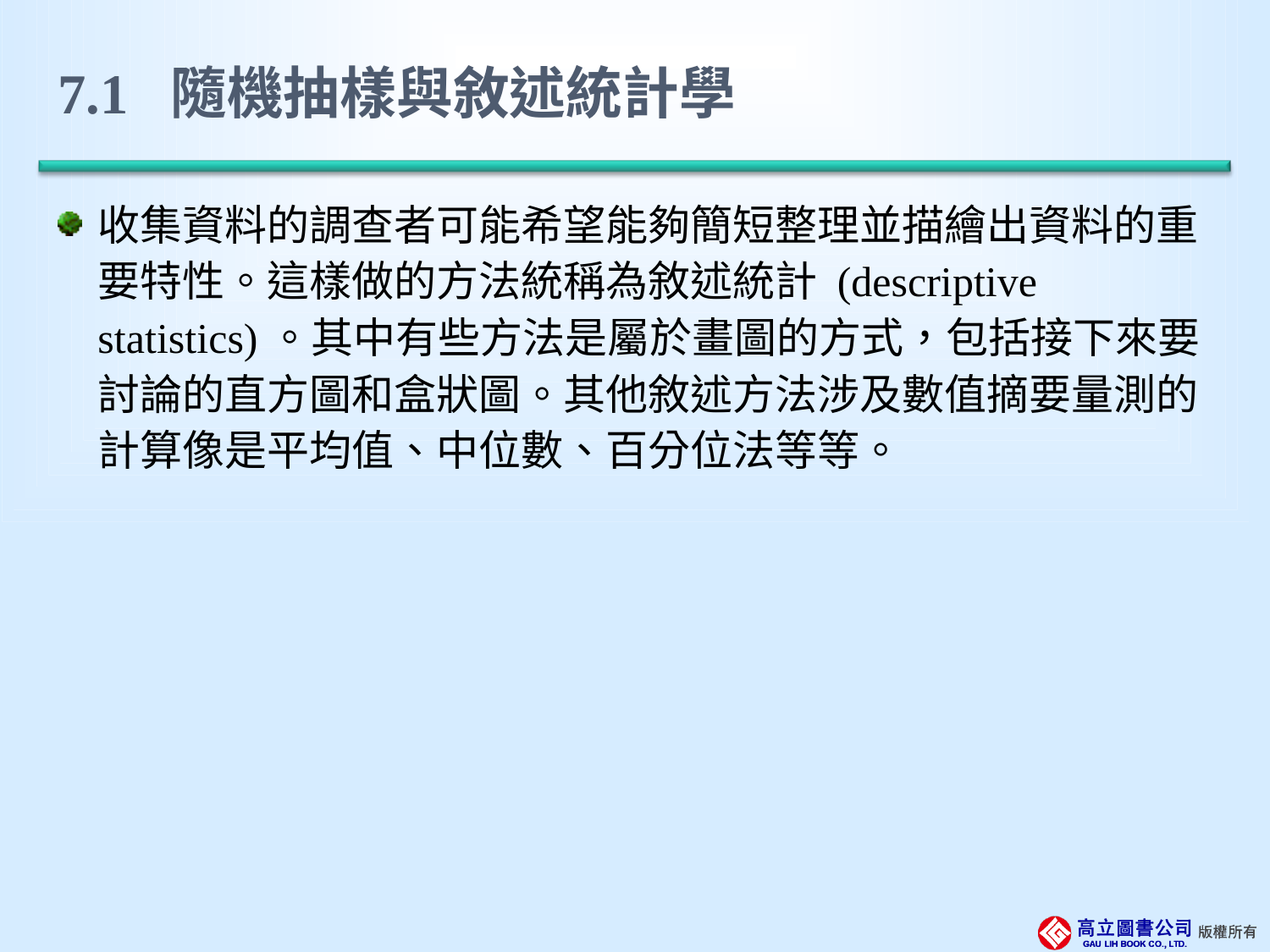

# 7.1  隨機抽樣與敘述統計學
收集資料的調查者可能希望能夠簡短整理並描繪出資料的重要特性。這樣做的方法統稱為敘述統計 (descriptive statistics)。其中有些方法是屬於畫圖的方式，包括接下來要討論的直方圖和盒狀圖。其他敘述方法涉及數值摘要量測的計算像是平均值、中位數、百分位法等等。